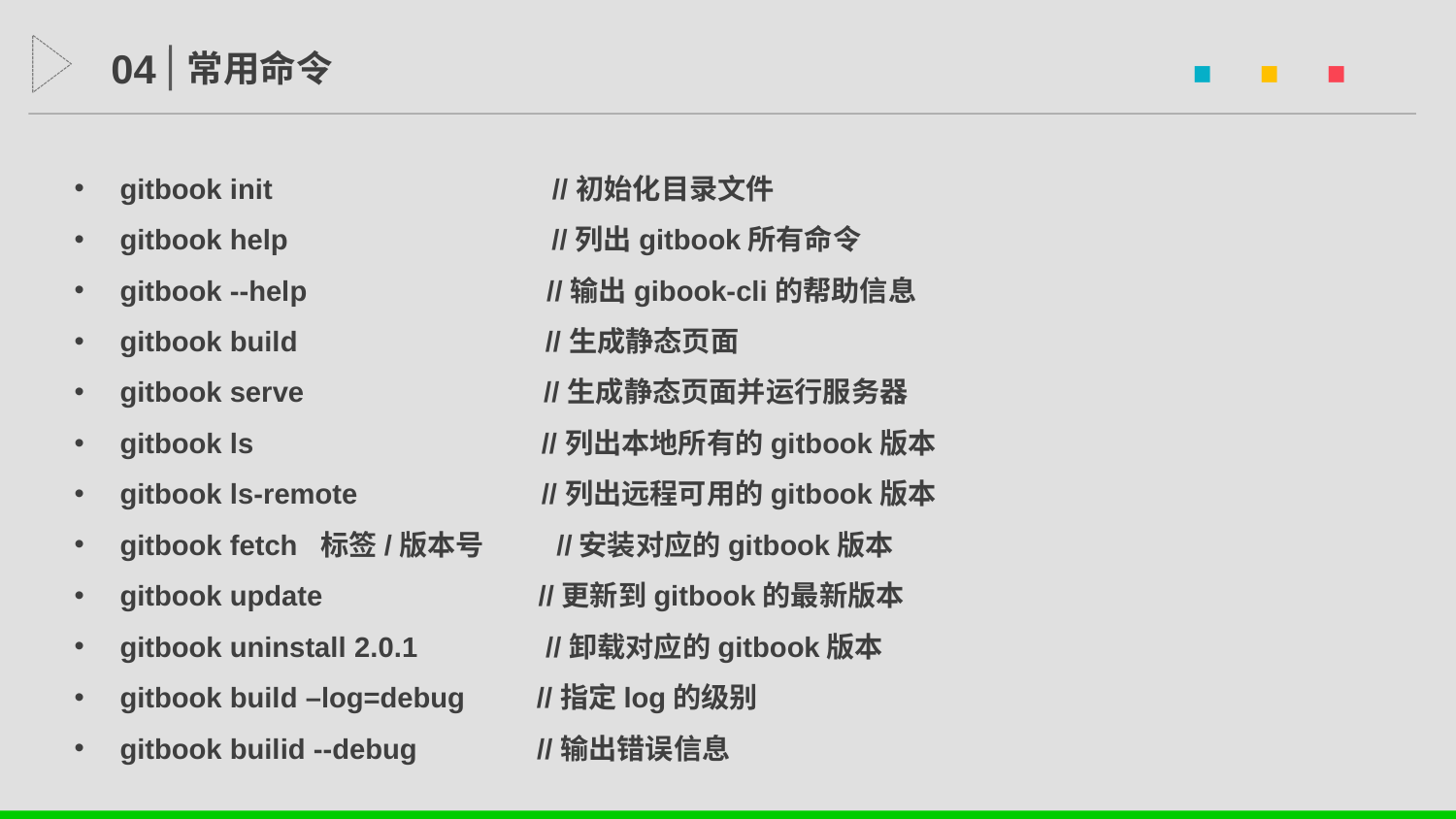

· · ·
04
常用命令

gitbook init                                   //初始化目录文件
gitbook help                                 //列出gitbook所有命令
gitbook --help                              //输出gibook-cli的帮助信息
gitbook build                               //生成静态页面
gitbook serve                              //生成静态页面并运行服务器
gitbook ls                                    //列出本地所有的gitbook版本
gitbook ls-remote                       //列出远程可用的gitbook版本
gitbook fetch  标签/版本号          //安装对应的gitbook版本
gitbook update                           //更新到gitbook的最新版本
gitbook uninstall 2.0.1                //卸载对应的gitbook版本
gitbook build –log=debug         //指定log的级别
gitbook builid --debug               //输出错误信息